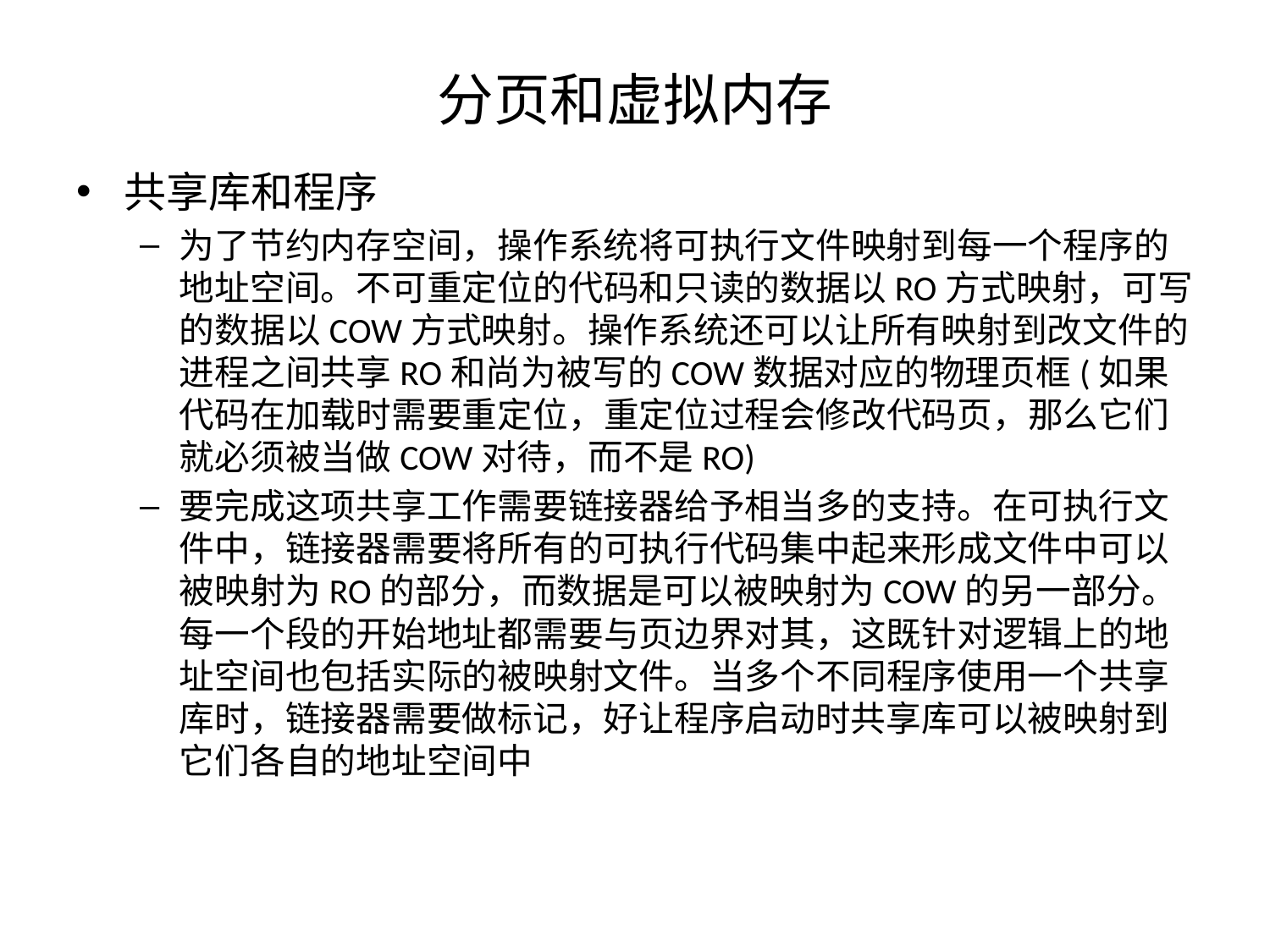

# 分页和虚拟内存
共享库和程序
为了节约内存空间，操作系统将可执行文件映射到每一个程序的地址空间。不可重定位的代码和只读的数据以RO方式映射，可写的数据以COW方式映射。操作系统还可以让所有映射到改文件的进程之间共享RO和尚为被写的COW数据对应的物理页框(如果代码在加载时需要重定位，重定位过程会修改代码页，那么它们就必须被当做COW对待，而不是RO)
要完成这项共享工作需要链接器给予相当多的支持。在可执行文件中，链接器需要将所有的可执行代码集中起来形成文件中可以被映射为RO的部分，而数据是可以被映射为COW的另一部分。每一个段的开始地址都需要与页边界对其，这既针对逻辑上的地址空间也包括实际的被映射文件。当多个不同程序使用一个共享库时，链接器需要做标记，好让程序启动时共享库可以被映射到它们各自的地址空间中